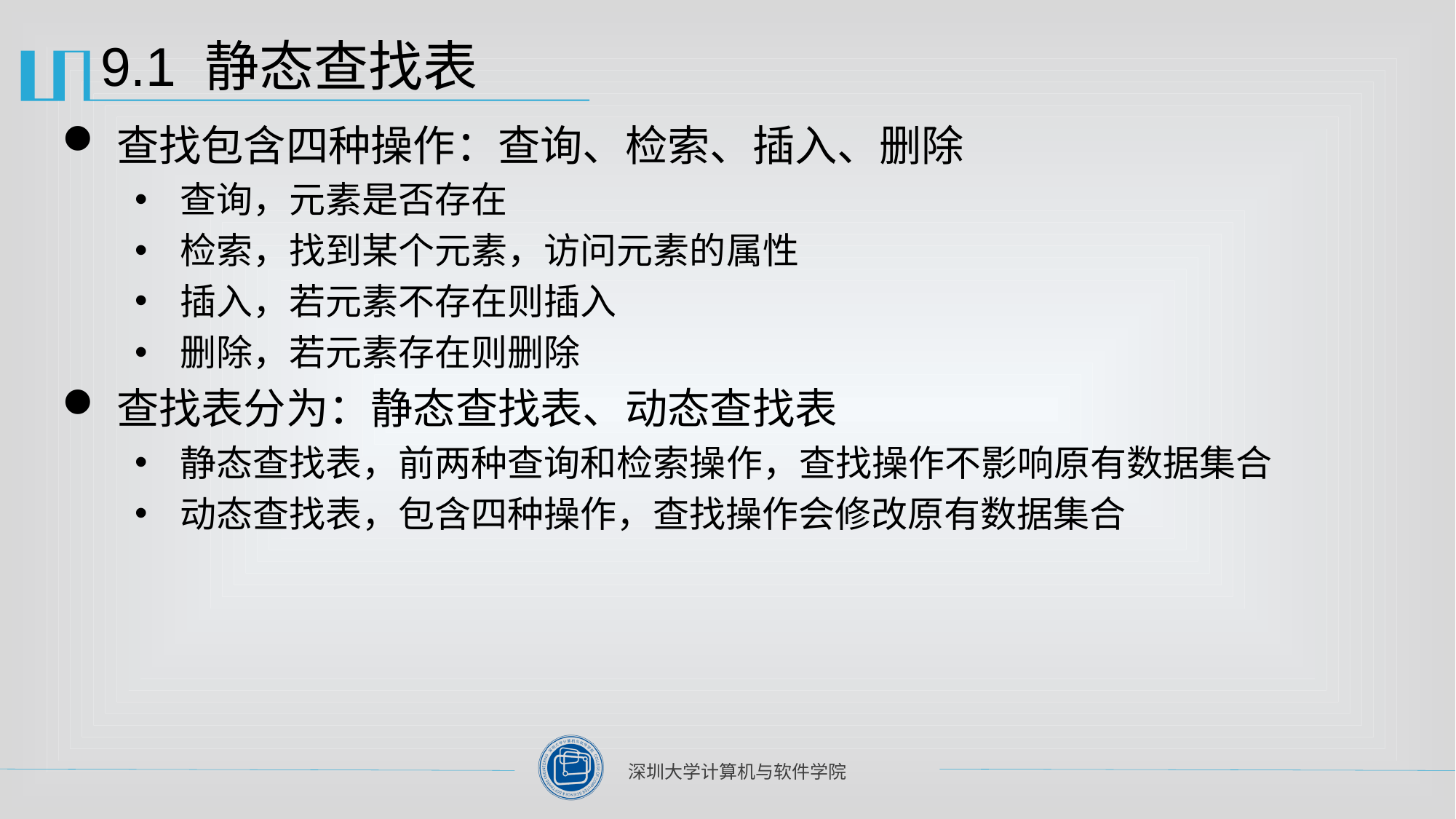

# 9.1 静态查找表
查找包含四种操作：查询、检索、插入、删除
查询，元素是否存在
检索，找到某个元素，访问元素的属性
插入，若元素不存在则插入
删除，若元素存在则删除
查找表分为：静态查找表、动态查找表
静态查找表，前两种查询和检索操作，查找操作不影响原有数据集合
动态查找表，包含四种操作，查找操作会修改原有数据集合

6